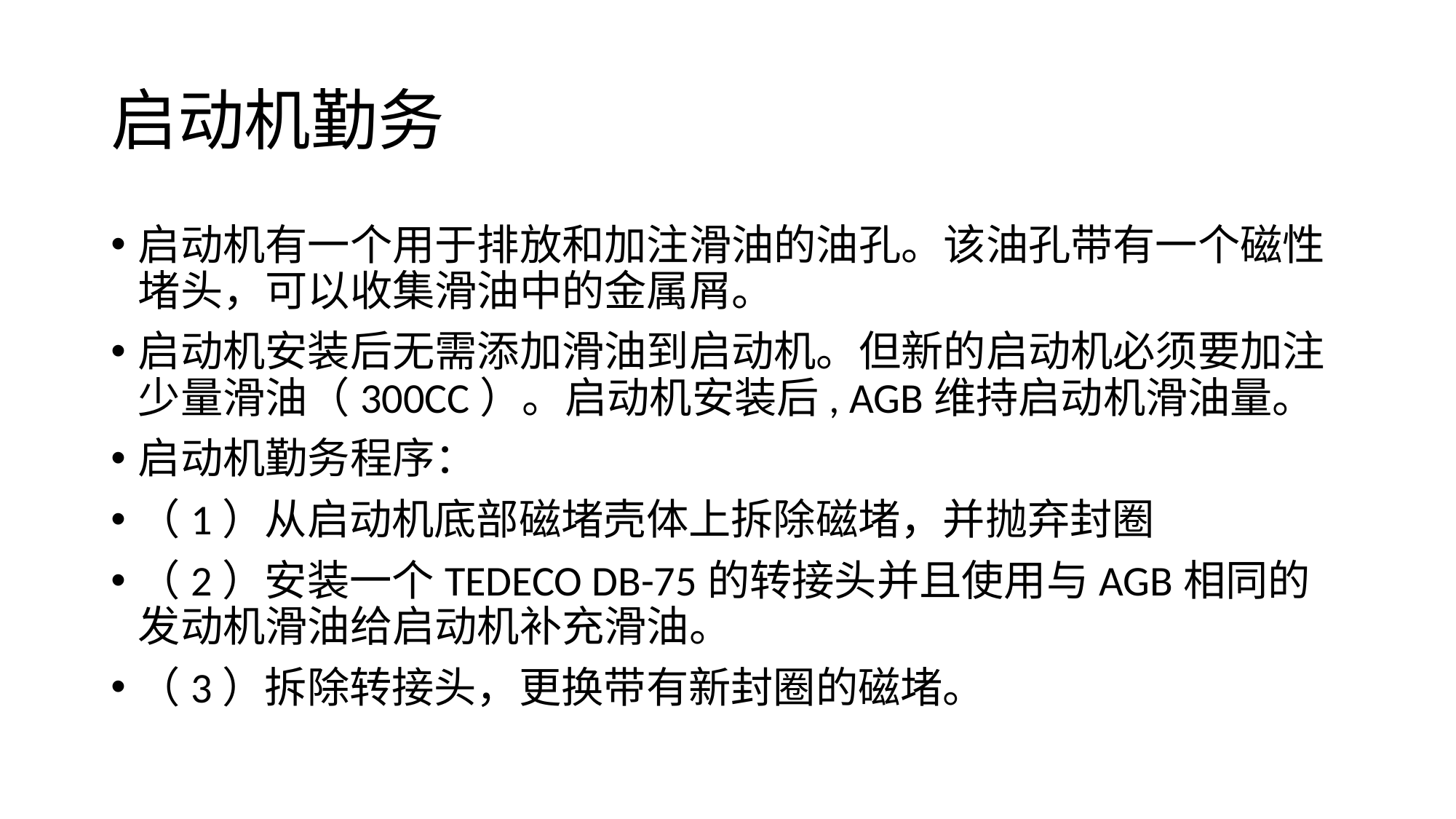

# 启动机勤务
启动机有一个用于排放和加注滑油的油孔。该油孔带有一个磁性堵头，可以收集滑油中的金属屑。
启动机安装后无需添加滑油到启动机。但新的启动机必须要加注少量滑油（300CC）。启动机安装后, AGB维持启动机滑油量。
启动机勤务程序：
（1）从启动机底部磁堵壳体上拆除磁堵，并抛弃封圈
（2）安装一个TEDECO DB-75的转接头并且使用与AGB相同的发动机滑油给启动机补充滑油。
（3）拆除转接头，更换带有新封圈的磁堵。